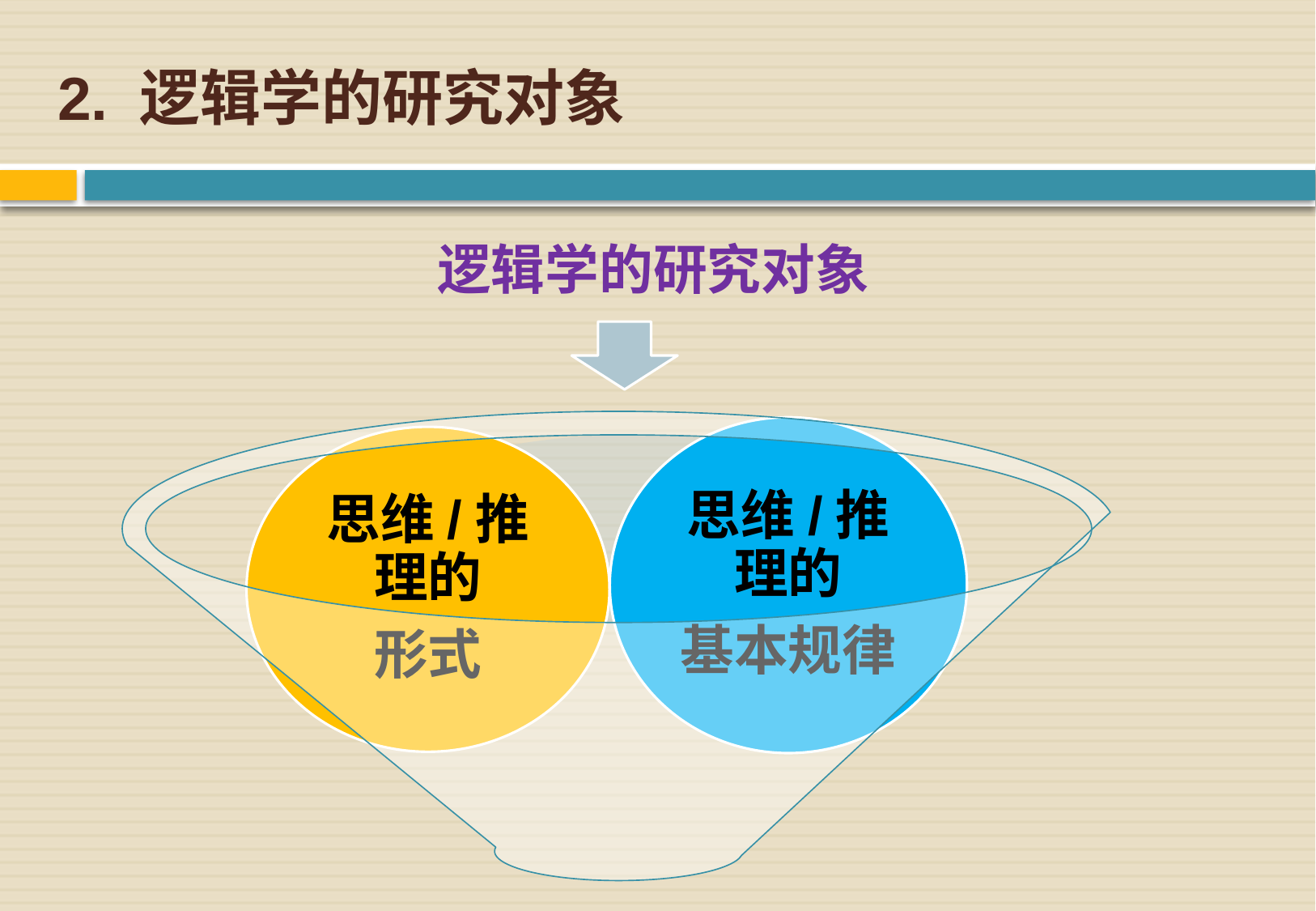

# 2. 逻辑学的研究对象
逻辑学的研究对象
思维/推理的
形式
思维/推理的
基本规律